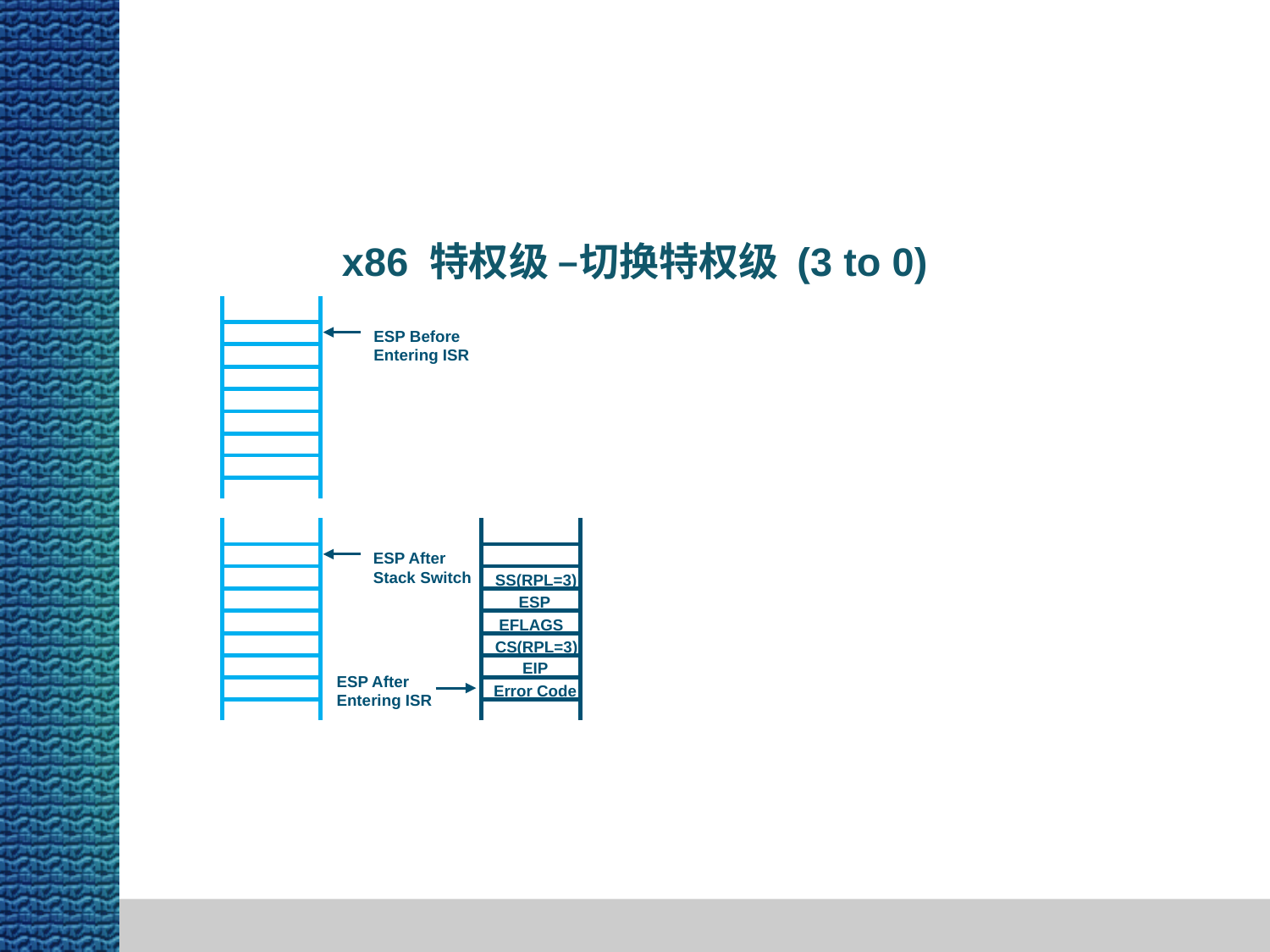

x86 特权级 –切换特权级 (3 to 0)
ESP Before
Entering ISR
ESP After
Stack Switch
SS(RPL=3)
ESP
EFLAGS
CS(RPL=3)
EIP
ESP After
Entering ISR
Error Code